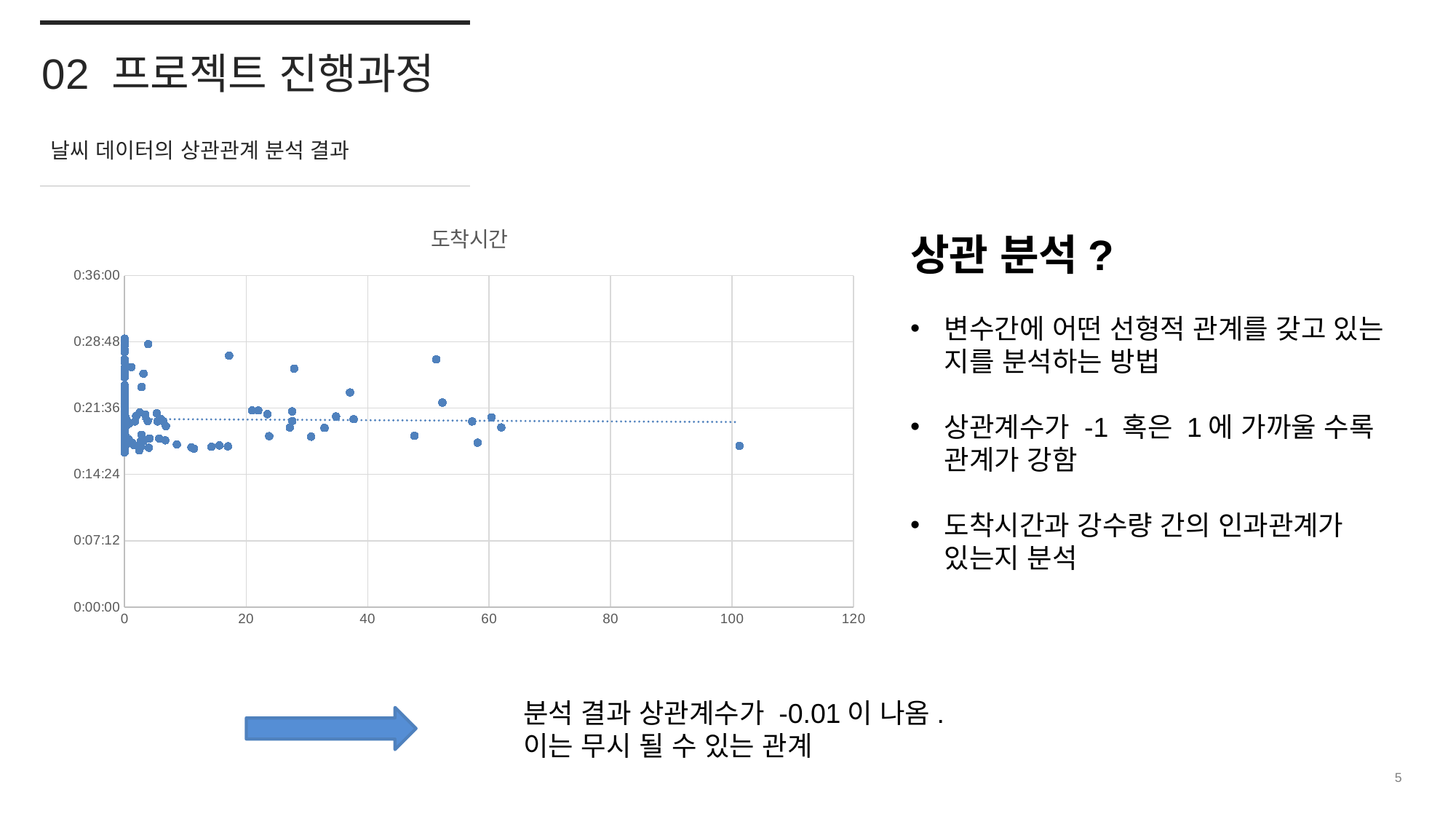

02 프로젝트 진행과정
날씨 데이터의 상관관계 분석 결과

### Chart: 도착시간

| Category | 도착시간 |
|---|---|
상관 분석?

변수간에 어떤 선형적 관계를 갖고 있는 지를 분석하는 방법

상관계수가 -1 혹은 1에 가까울 수록 관계가 강함

도착시간과 강수량 간의 인과관계가 있는지 분석

분석 결과 상관계수가 -0.01이 나옴.
이는 무시 될 수 있는 관계